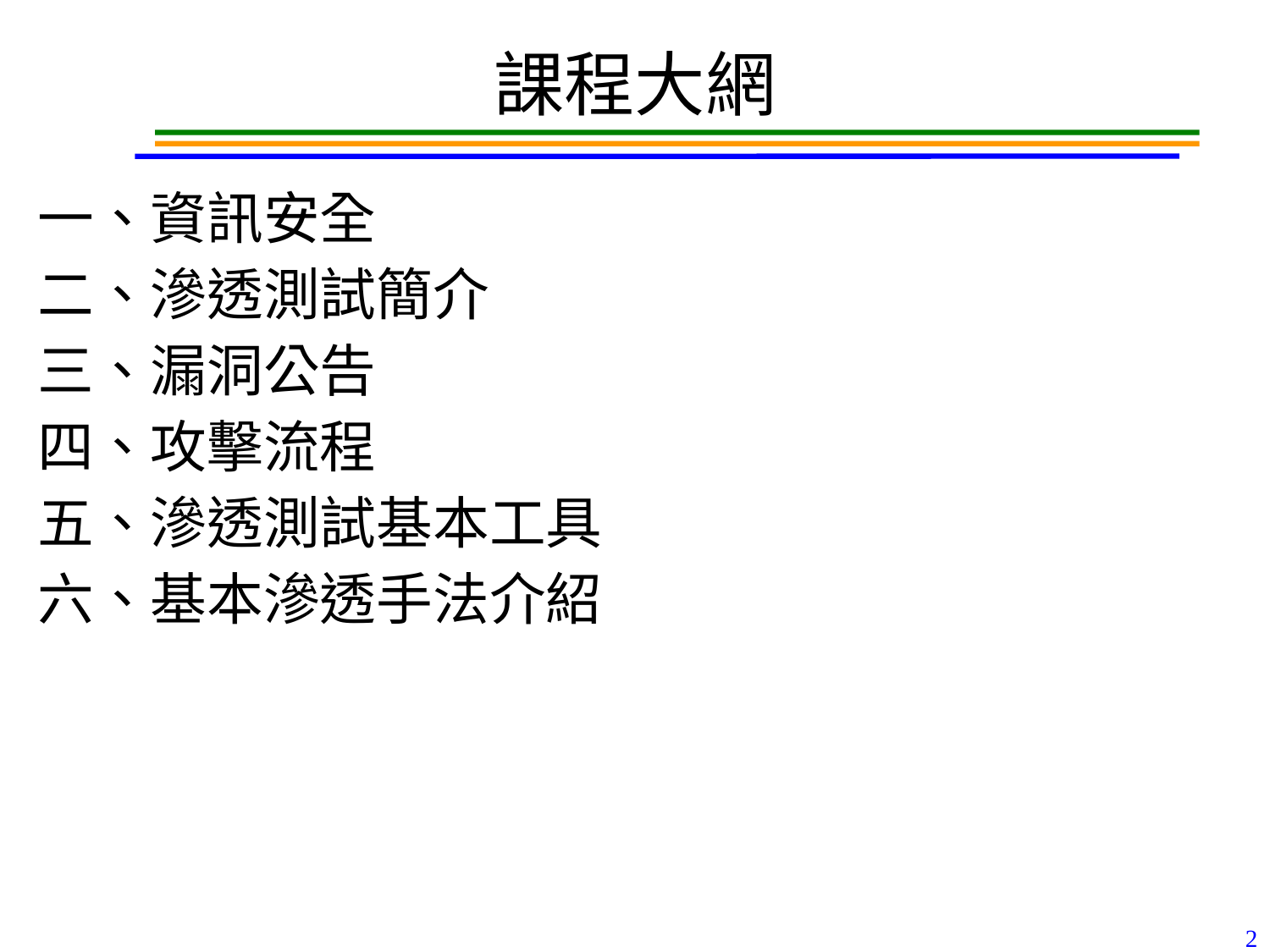

# 課程大網
一、資訊安全
二、滲透測試簡介
三、漏洞公告
四、攻擊流程
五、滲透測試基本工具
六、基本滲透手法介紹

2